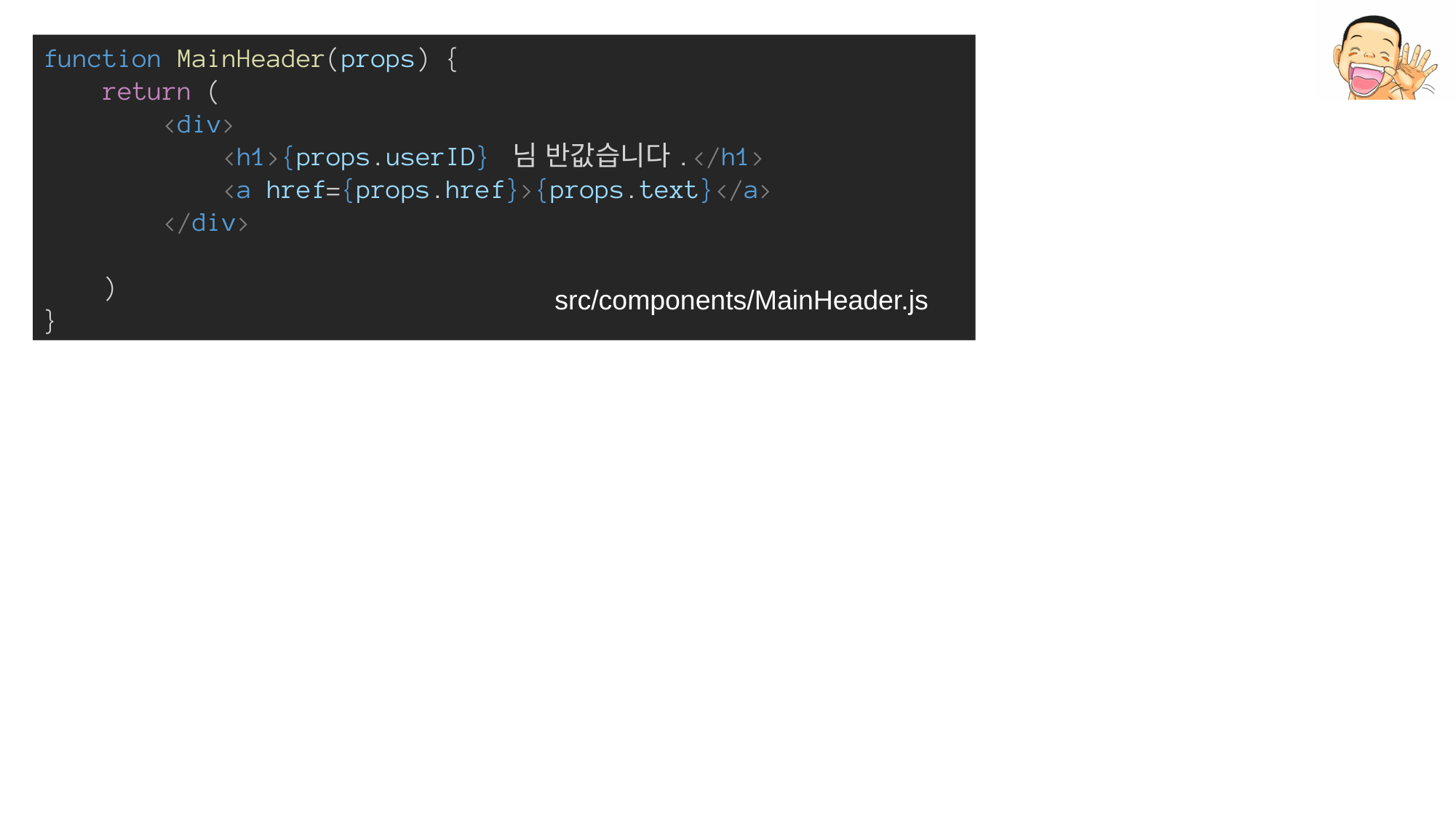

function MainHeader(props) {
    return (
        <div>
            <h1>{props.userID} 님 반값습니다.</h1>
            <a href={props.href}>{props.text}</a>
        </div>
    )
}
src/components/MainHeader.js